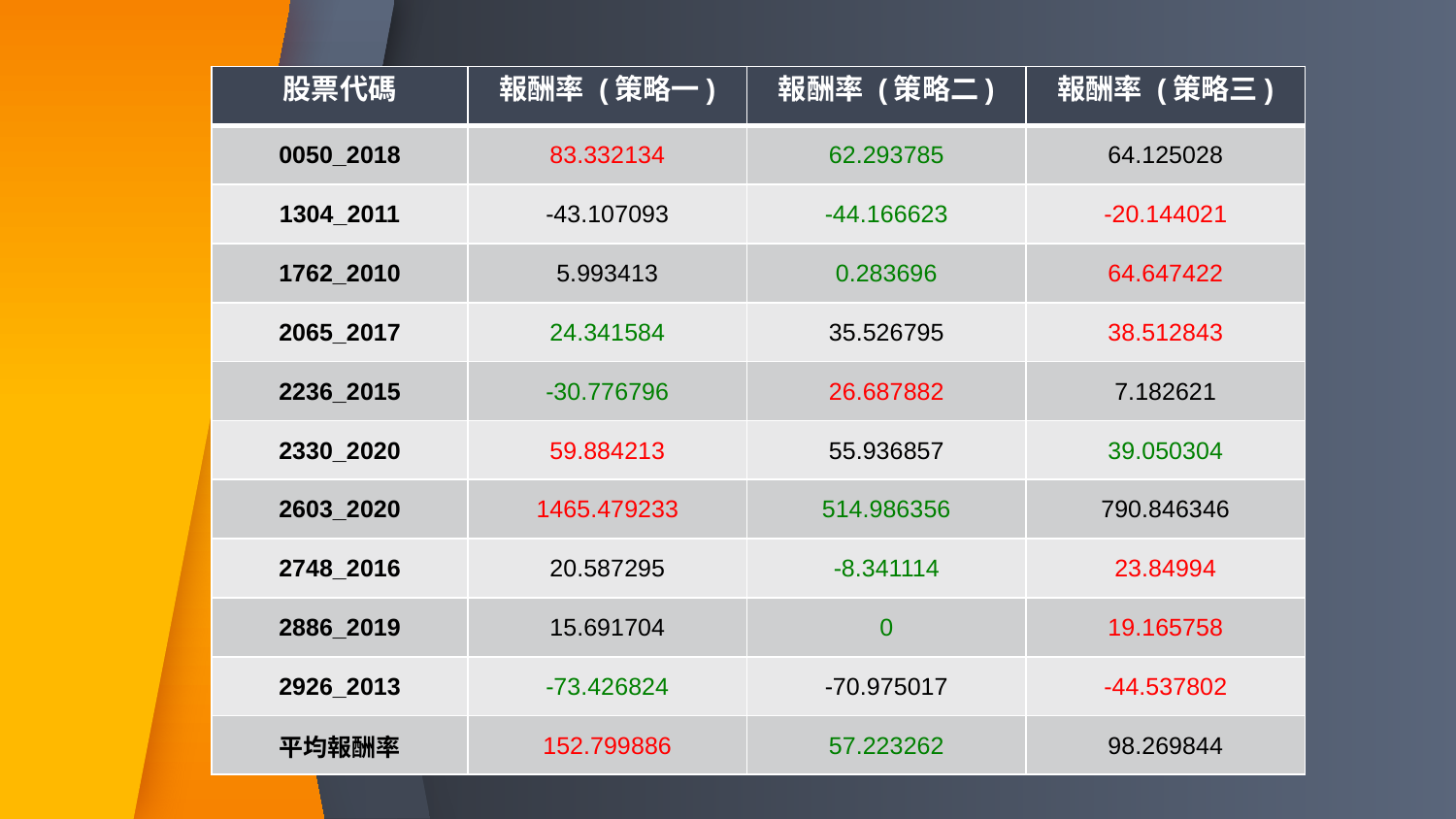

| 股票代碼 | 報酬率 (策略一) | 報酬率 (策略二) | 報酬率 (策略三) |
| --- | --- | --- | --- |
| 0050\_2018 | 83.332134 | 62.293785 | 64.125028 |
| 1304\_2011 | -43.107093 | -44.166623 | -20.144021 |
| 1762\_2010 | 5.993413 | 0.283696 | 64.647422 |
| 2065\_2017 | 24.341584 | 35.526795 | 38.512843 |
| 2236\_2015 | -30.776796 | 26.687882 | 7.182621 |
| 2330\_2020 | 59.884213 | 55.936857 | 39.050304 |
| 2603\_2020 | 1465.479233 | 514.986356 | 790.846346 |
| 2748\_2016 | 20.587295 | -8.341114 | 23.84994 |
| 2886\_2019 | 15.691704 | 0 | 19.165758 |
| 2926\_2013 | -73.426824 | -70.975017 | -44.537802 |
| 平均報酬率 | 152.799886 | 57.223262 | 98.269844 |